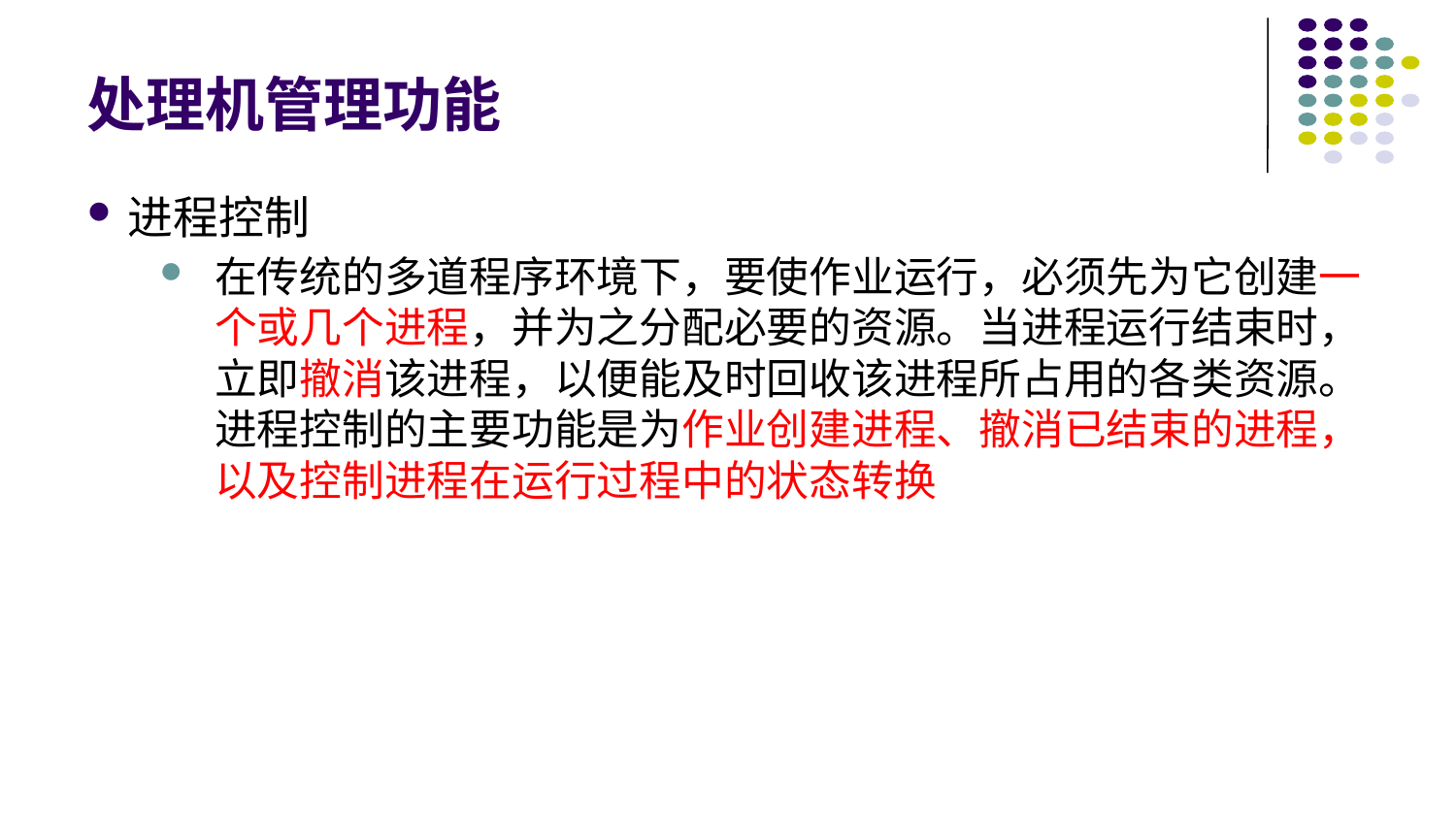

# 处理机管理功能
进程控制
在传统的多道程序环境下，要使作业运行，必须先为它创建一个或几个进程，并为之分配必要的资源。当进程运行结束时，立即撤消该进程，以便能及时回收该进程所占用的各类资源。进程控制的主要功能是为作业创建进程、撤消已结束的进程，以及控制进程在运行过程中的状态转换
65